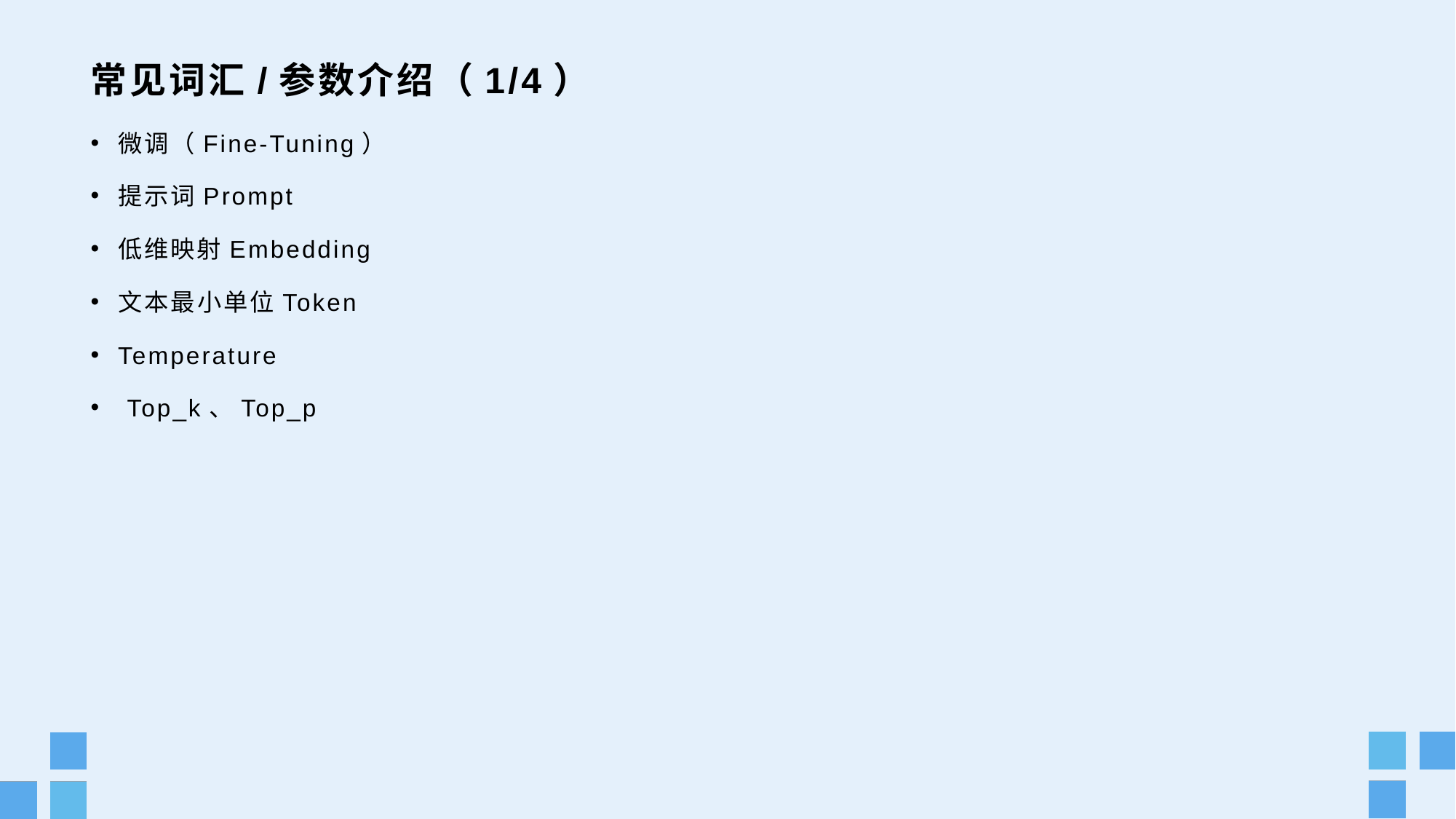

# 常见词汇/参数介绍（1/4）
微调（Fine-Tuning）
提示词Prompt
低维映射Embedding
文本最小单位Token
Temperature
 Top_k、Top_p